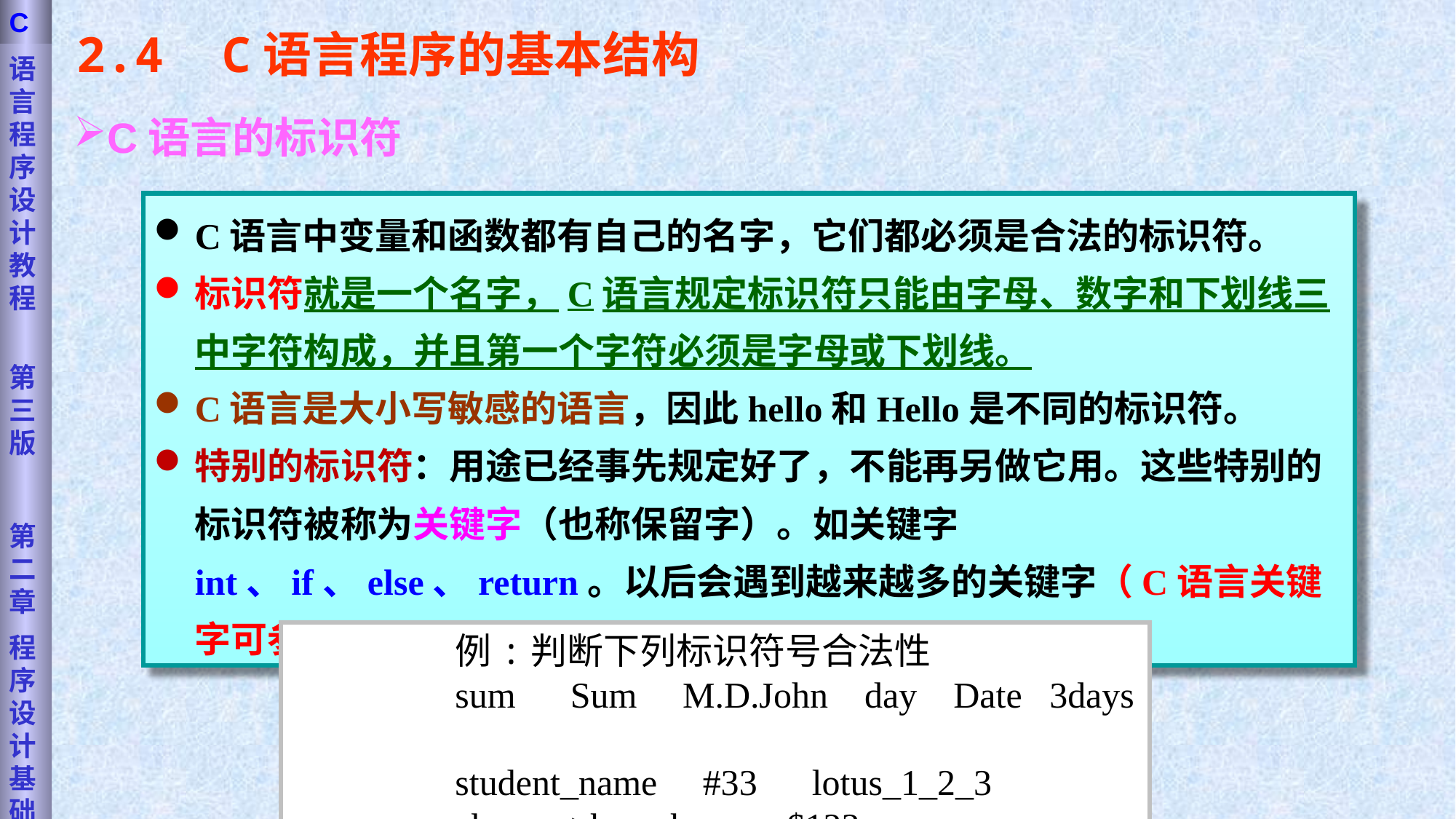

语言程序设计教程
第三版

第二章
程序设计基础
C
2.4  C语言程序的基本结构
C语言的标识符
C语言中变量和函数都有自己的名字，它们都必须是合法的标识符。
标识符就是一个名字，C语言规定标识符只能由字母、数字和下划线三中字符构成，并且第一个字符必须是字母或下划线。
C语言是大小写敏感的语言，因此hello和Hello是不同的标识符。
特别的标识符：用途已经事先规定好了，不能再另做它用。这些特别的标识符被称为关键字（也称保留字）。如关键字int、if、else、return。以后会遇到越来越多的关键字（C语言关键字可参考附录C）。
例:判断下列标识符号合法性
sum      Sum     M.D.John    day    Date   3days
student_name     #33      lotus_1_2_3
char    a>b   _above     $123